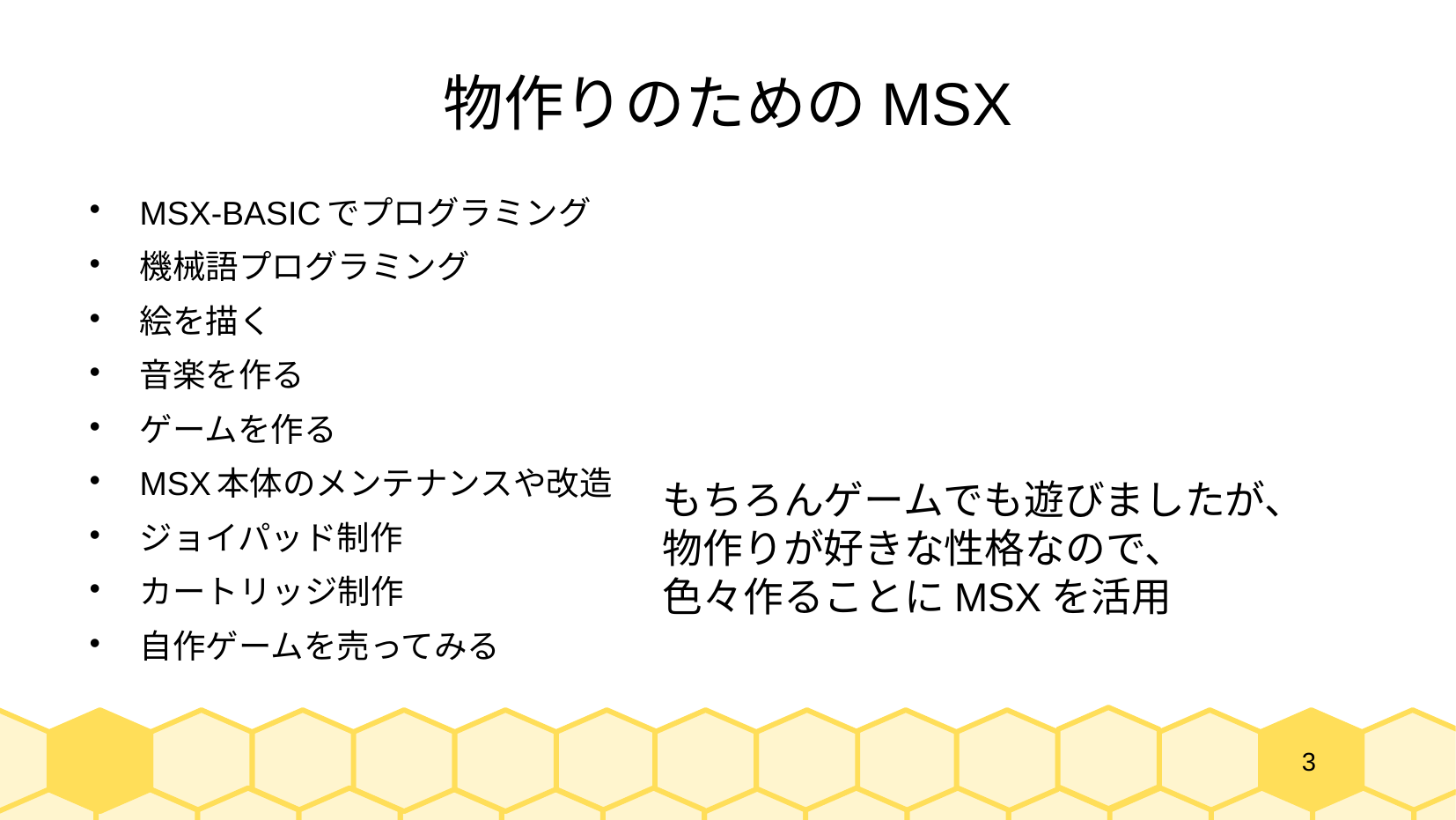

# 物作りのためのMSX
MSX-BASICでプログラミング
機械語プログラミング
絵を描く
音楽を作る
ゲームを作る
MSX本体のメンテナンスや改造
ジョイパッド制作
カートリッジ制作
自作ゲームを売ってみる
もちろんゲームでも遊びましたが、
物作りが好きな性格なので、
色々作ることにMSXを活用
3